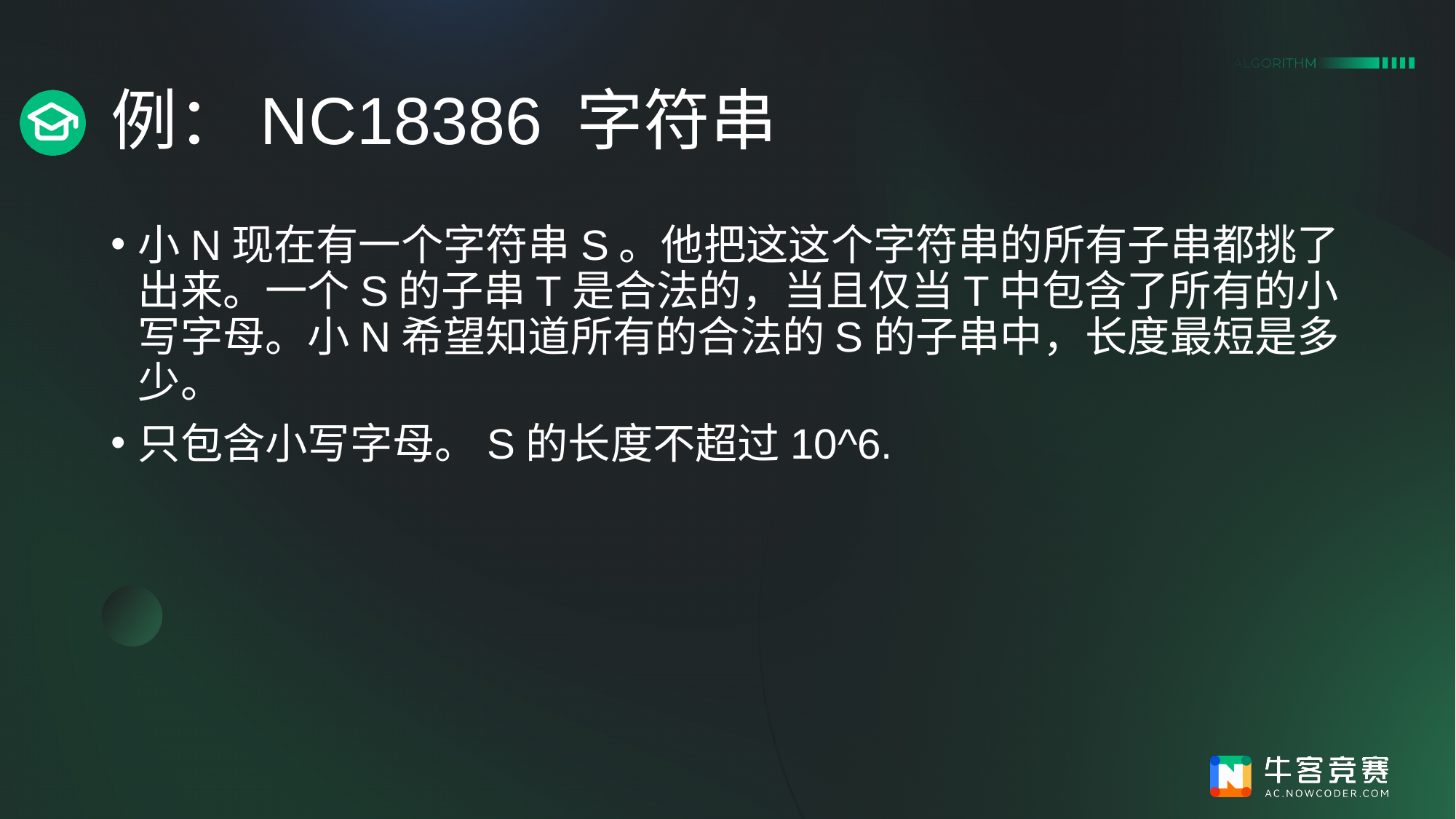

# 例：NC18386 字符串
小N现在有一个字符串S。他把这这个字符串的所有子串都挑了出来。一个S的子串T是合法的，当且仅当T中包含了所有的小写字母。小N希望知道所有的合法的S的子串中，长度最短是多少。
只包含小写字母。S的长度不超过10^6.